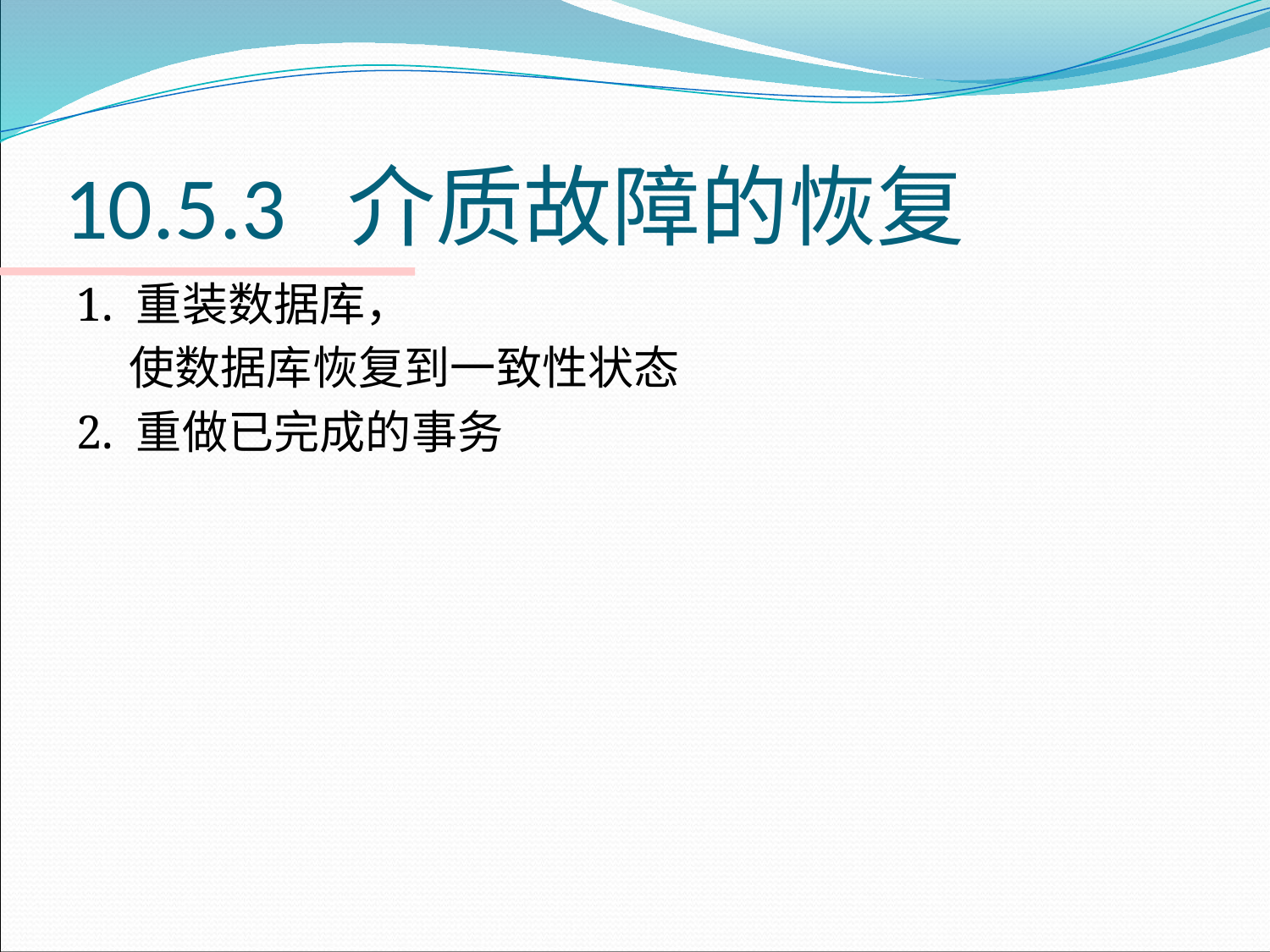

# 10.5.3  介质故障的恢复
1. 重装数据库，
    使数据库恢复到一致性状态
2. 重做已完成的事务

953